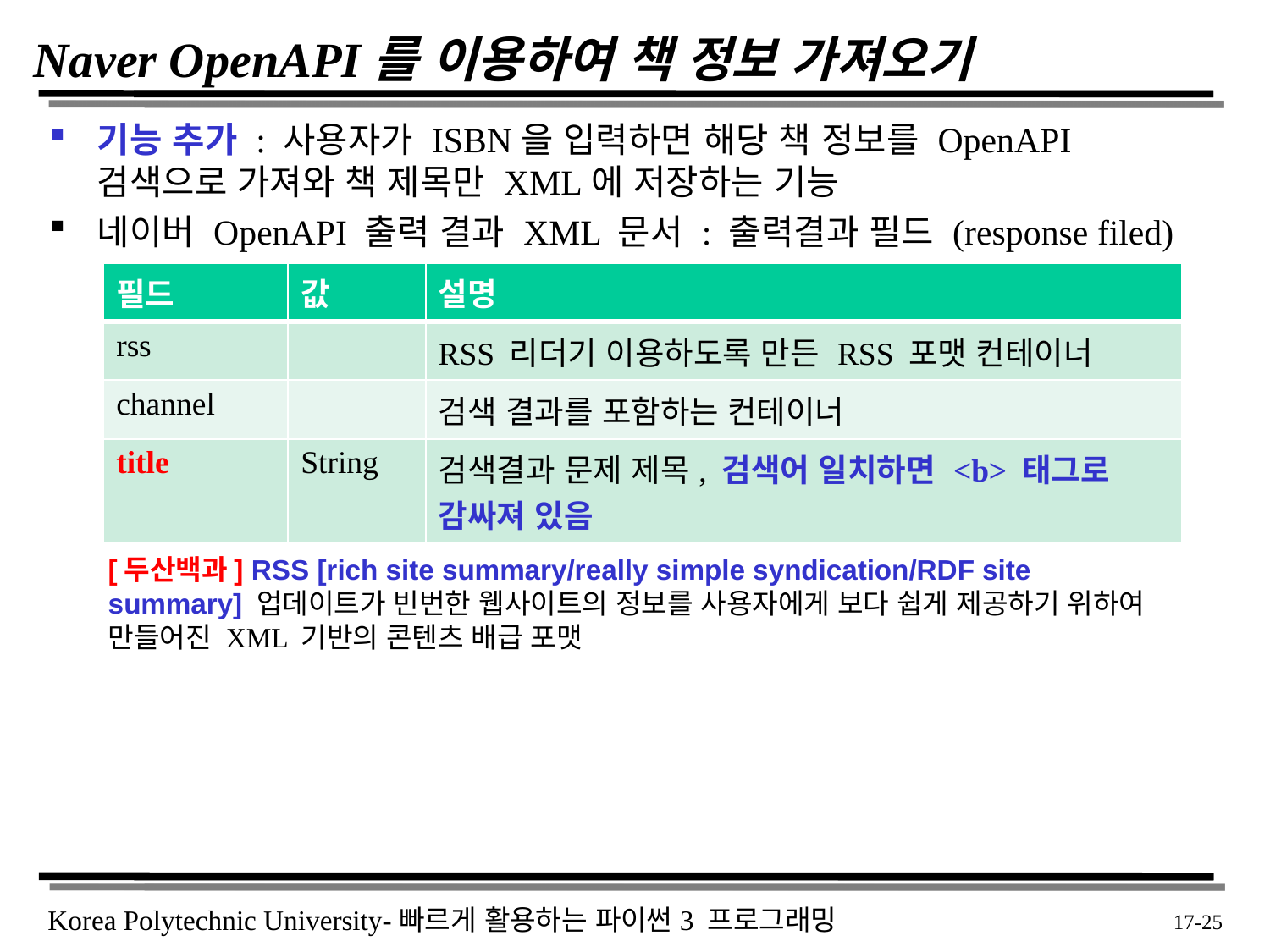

# Naver OpenAPI를 이용하여 책 정보 가져오기
기능 추가 : 사용자가 ISBN을 입력하면 해당 책 정보를 OpenAPI 검색으로 가져와 책 제목만 XML에 저장하는 기능
네이버 OpenAPI 출력 결과 XML 문서 : 출력결과 필드 (response filed)

| 필드 | 값 | 설명 |
| --- | --- | --- |
| rss |  | RSS 리더기 이용하도록 만든 RSS 포맷 컨테이너 |
| channel |  | 검색 결과를 포함하는 컨테이너 |
| title | String | 검색결과 문제 제목, 검색어 일치하면 <b> 태그로 감싸져 있음 |
[두산백과] RSS [rich site summary/really simple syndication/RDF site summary] 업데이트가 빈번한 웹사이트의 정보를 사용자에게 보다 쉽게 제공하기 위하여 만들어진 XML 기반의 콘텐츠 배급 포맷
 17-25